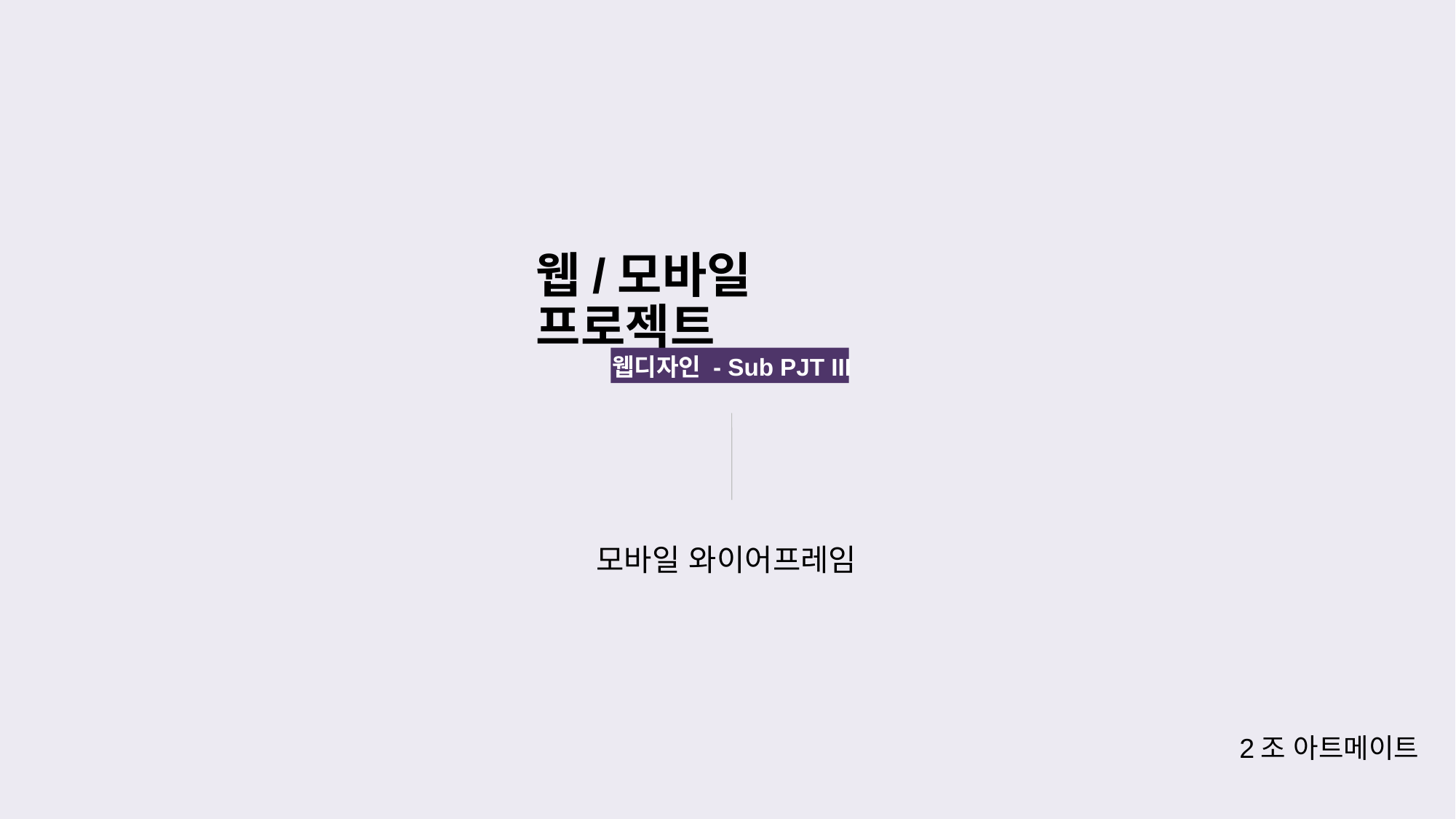

웹/모바일 프로젝트
웹디자인 - Sub PJT III

모바일 와이어프레임
2조 아트메이트